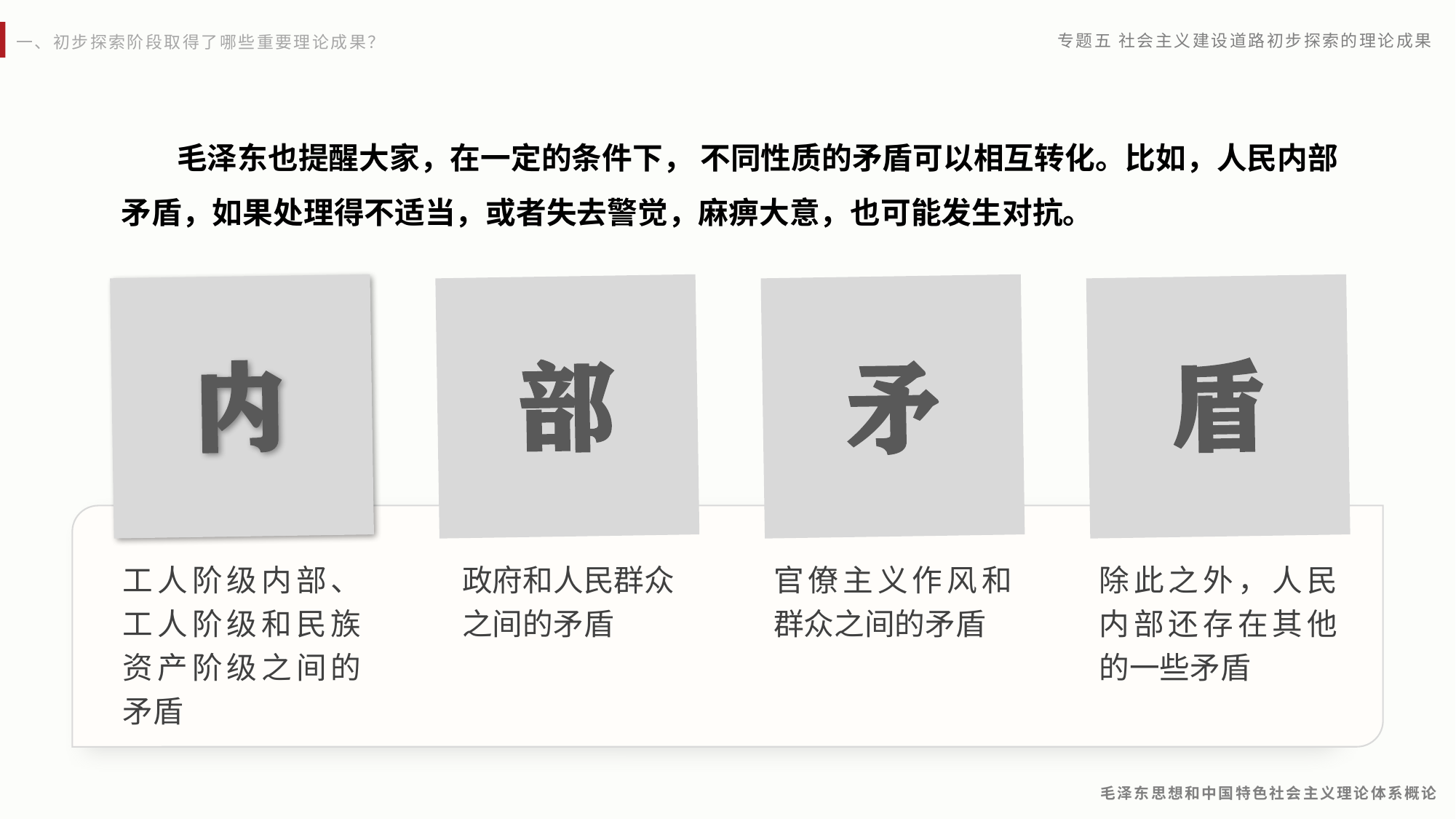

毛泽东也提醒大家，在一定的条件下， 不同性质的矛盾可以相互转化。比如，人民内部矛盾，如果处理得不适当，或者失去警觉，麻痹大意，也可能发生对抗。

政府和人民群众
之间的矛盾
工人阶级内部、工人阶级和民族资产阶级之间的矛盾
官僚主义作风和群众之间的矛盾
除此之外，人民内部还存在其他的一些矛盾